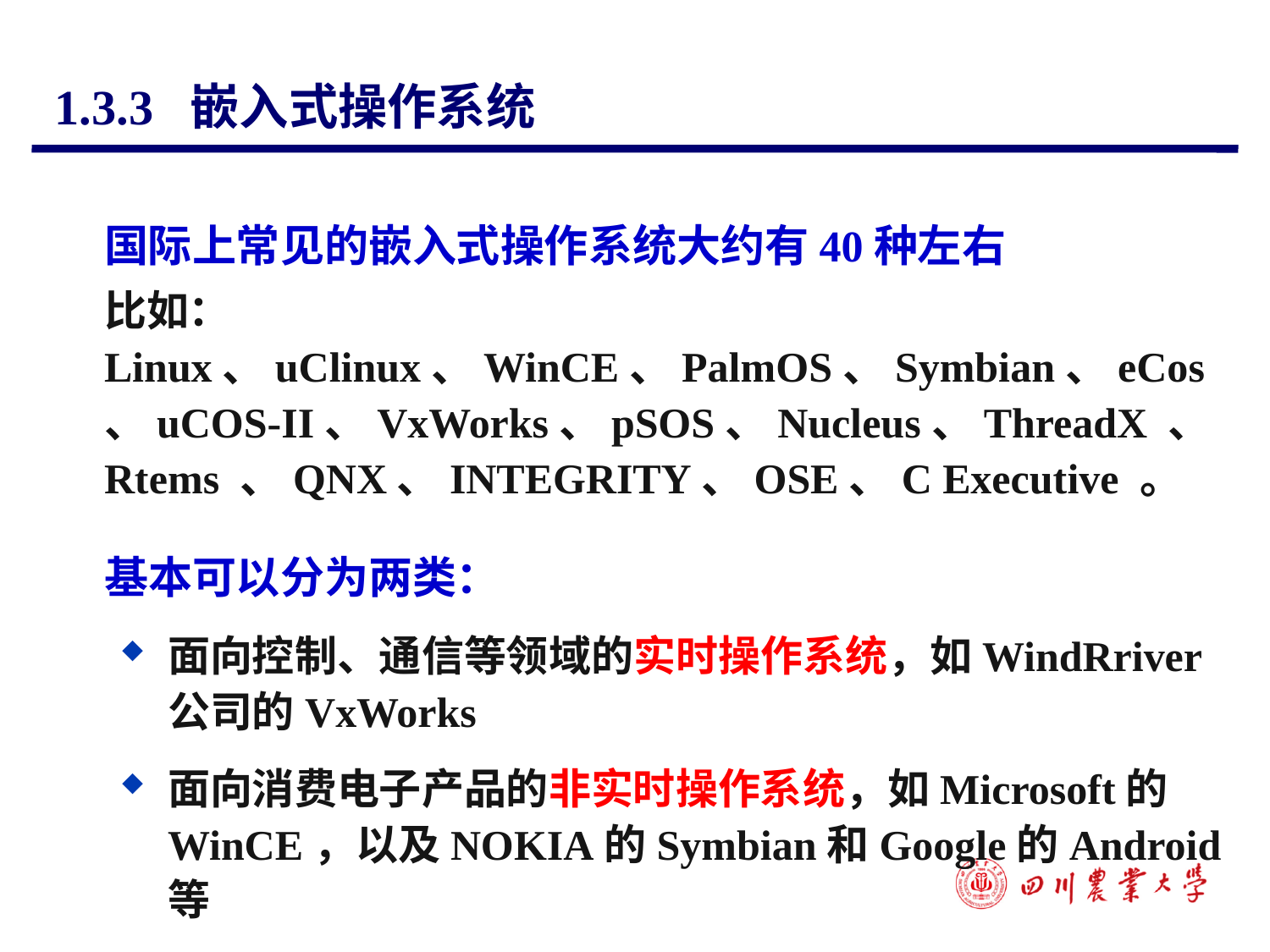

1.3.3  嵌入式操作系统
	国际上常见的嵌入式操作系统大约有40种左右
	比如：Linux、uClinux、WinCE、PalmOS、Symbian、eCos、uCOS-II、VxWorks、pSOS、Nucleus、ThreadX 、Rtems 、QNX、INTEGRITY、OSE、C Executive 。
	基本可以分为两类：
面向控制、通信等领域的实时操作系统，如WindRriver公司的VxWorks
面向消费电子产品的非实时操作系统，如Microsoft的WinCE，以及NOKIA的Symbian和Google的Android等